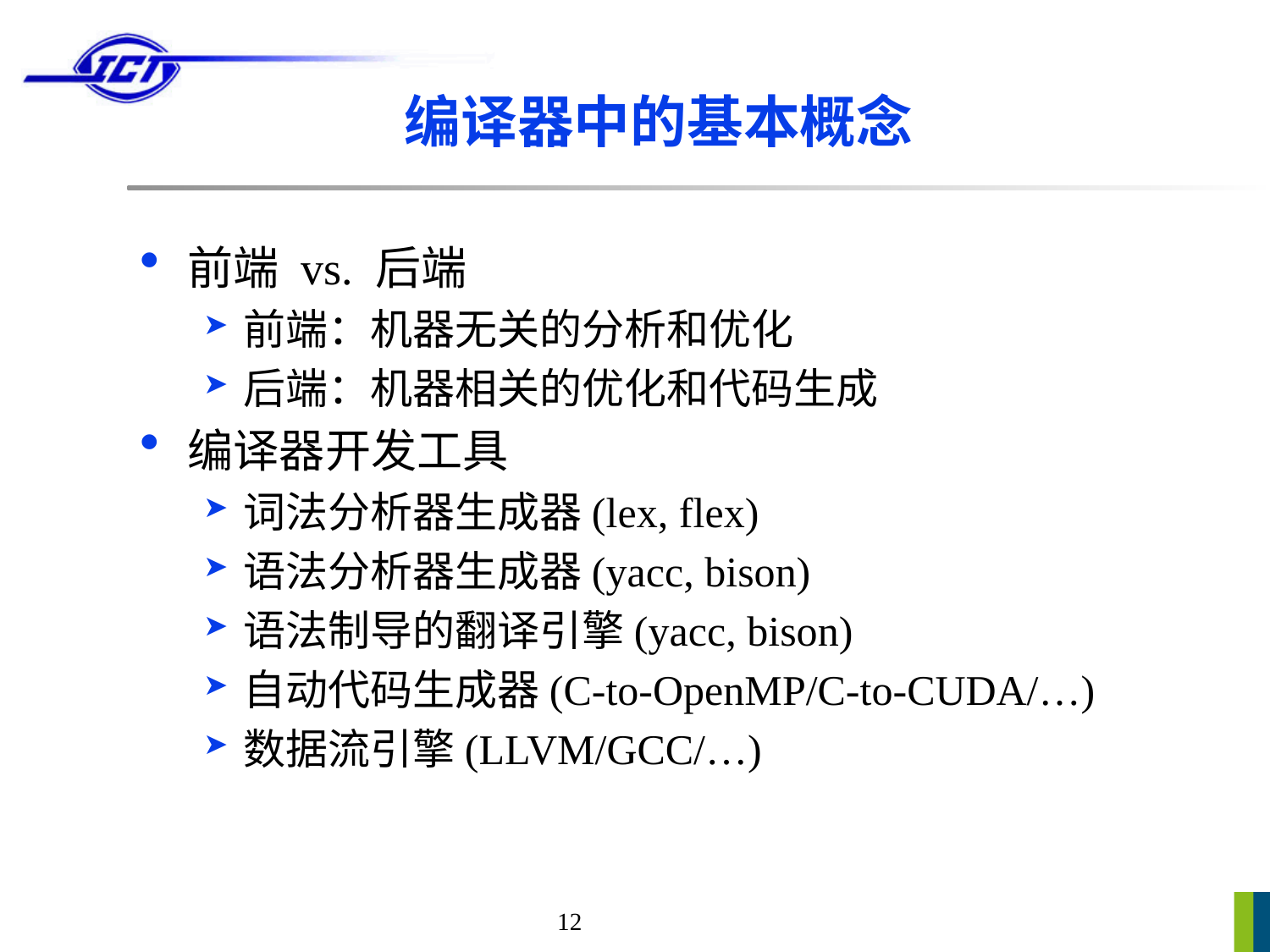

# 编译器中的基本概念
前端 vs. 后端
前端：机器无关的分析和优化
后端：机器相关的优化和代码生成
编译器开发工具
词法分析器生成器(lex, flex)
语法分析器生成器(yacc, bison)
语法制导的翻译引擎(yacc, bison)
自动代码生成器(C-to-OpenMP/C-to-CUDA/…)
数据流引擎(LLVM/GCC/…)